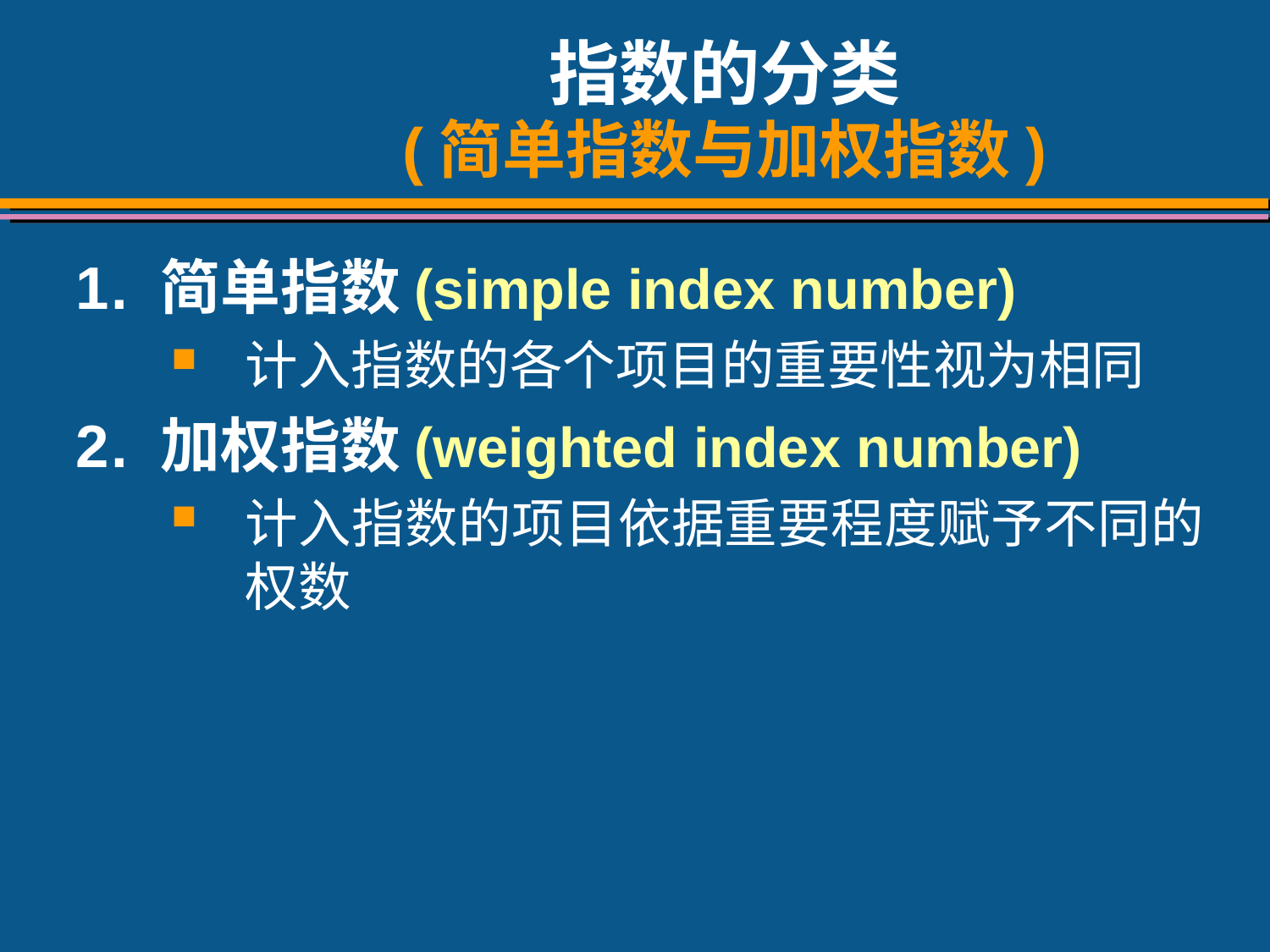

# 指数的分类 (简单指数与加权指数)
简单指数(simple index number)
计入指数的各个项目的重要性视为相同
加权指数(weighted index number)
计入指数的项目依据重要程度赋予不同的权数